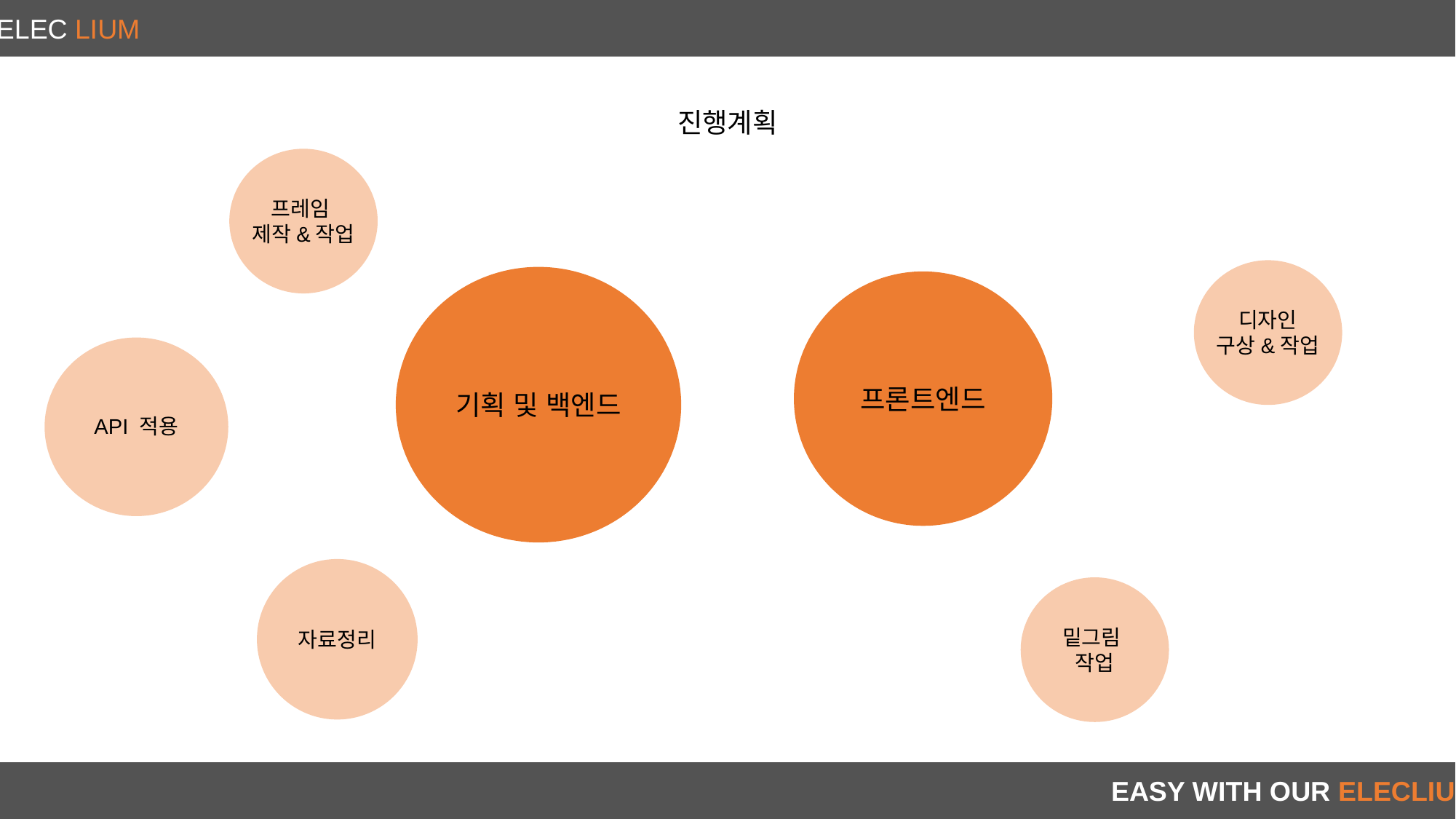

ELEC LIUM
진행계획

프레임
제작&작업

디자인
구상&작업

기획 및 백엔드

프론트엔드

API 적용

자료정리

밑그림
작업

EASY WITH OUR ELECLIUM